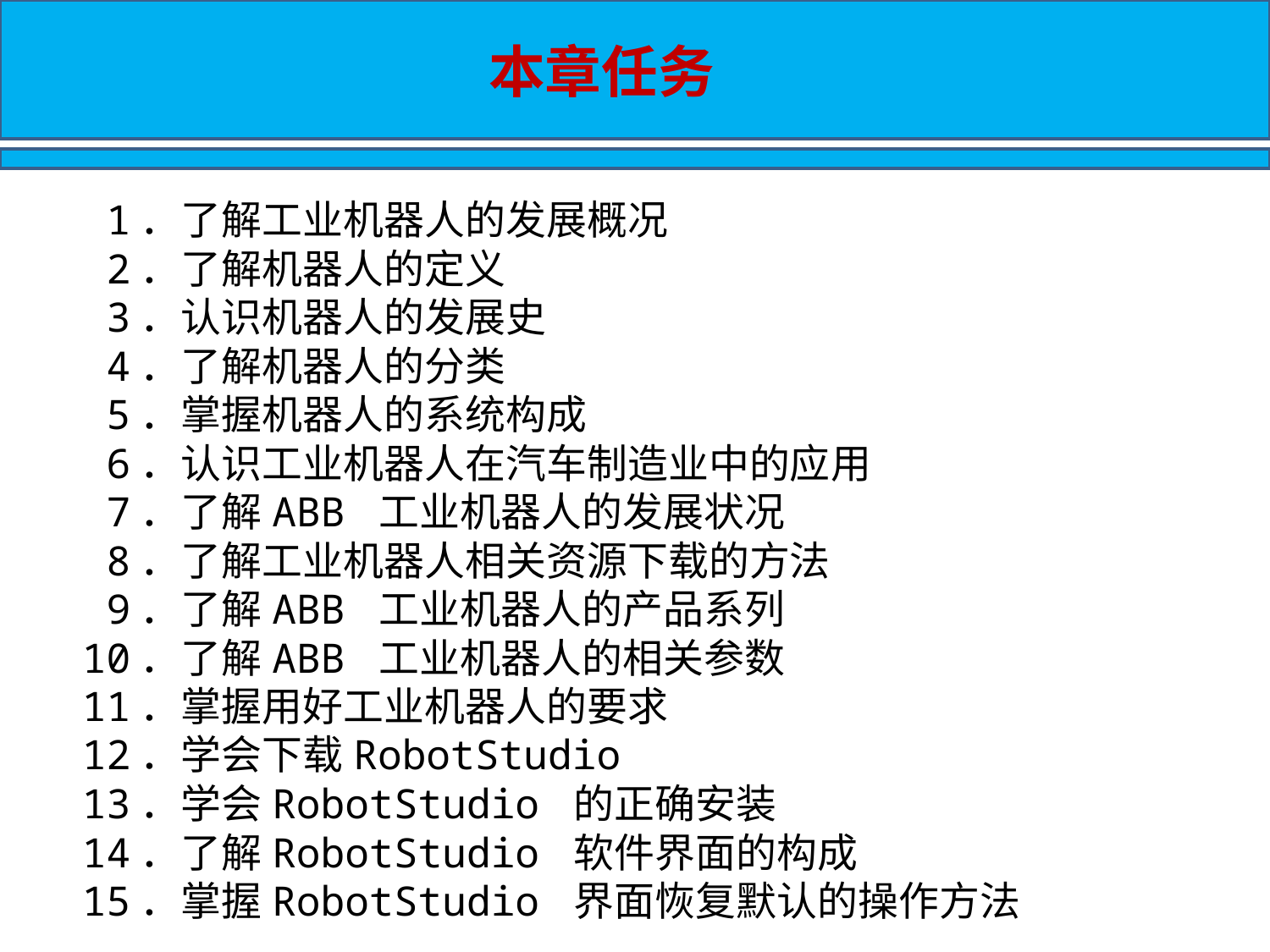

本章任务

 1．了解工业机器人的发展概况
 2．了解机器人的定义
 3．认识机器人的发展史
 4．了解机器人的分类
 5．掌握机器人的系统构成
 6．认识工业机器人在汽车制造业中的应用
 7．了解ABB 工业机器人的发展状况
 8．了解工业机器人相关资源下载的方法
 9．了解ABB 工业机器人的产品系列
10．了解ABB 工业机器人的相关参数
11．掌握用好工业机器人的要求
12．学会下载RobotStudio
13．学会RobotStudio 的正确安装
14．了解RobotStudio 软件界面的构成
15．掌握RobotStudio 界面恢复默认的操作方法